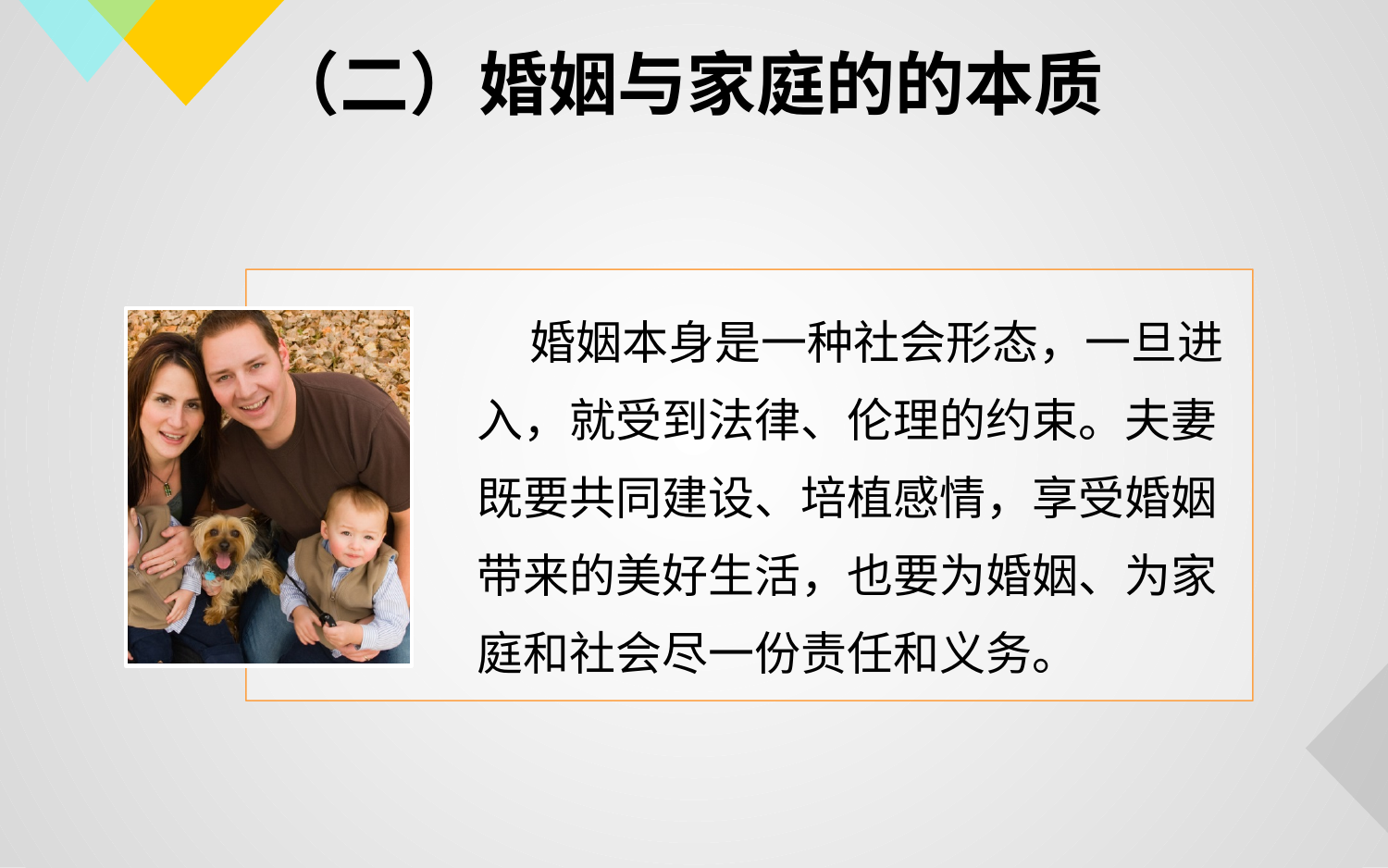

# （二）婚姻与家庭的的本质
    婚姻本身是一种社会形态，一旦进入，就受到法律、伦理的约束。夫妻既要共同建设、培植感情，享受婚姻带来的美好生活，也要为婚姻、为家庭和社会尽一份责任和义务。